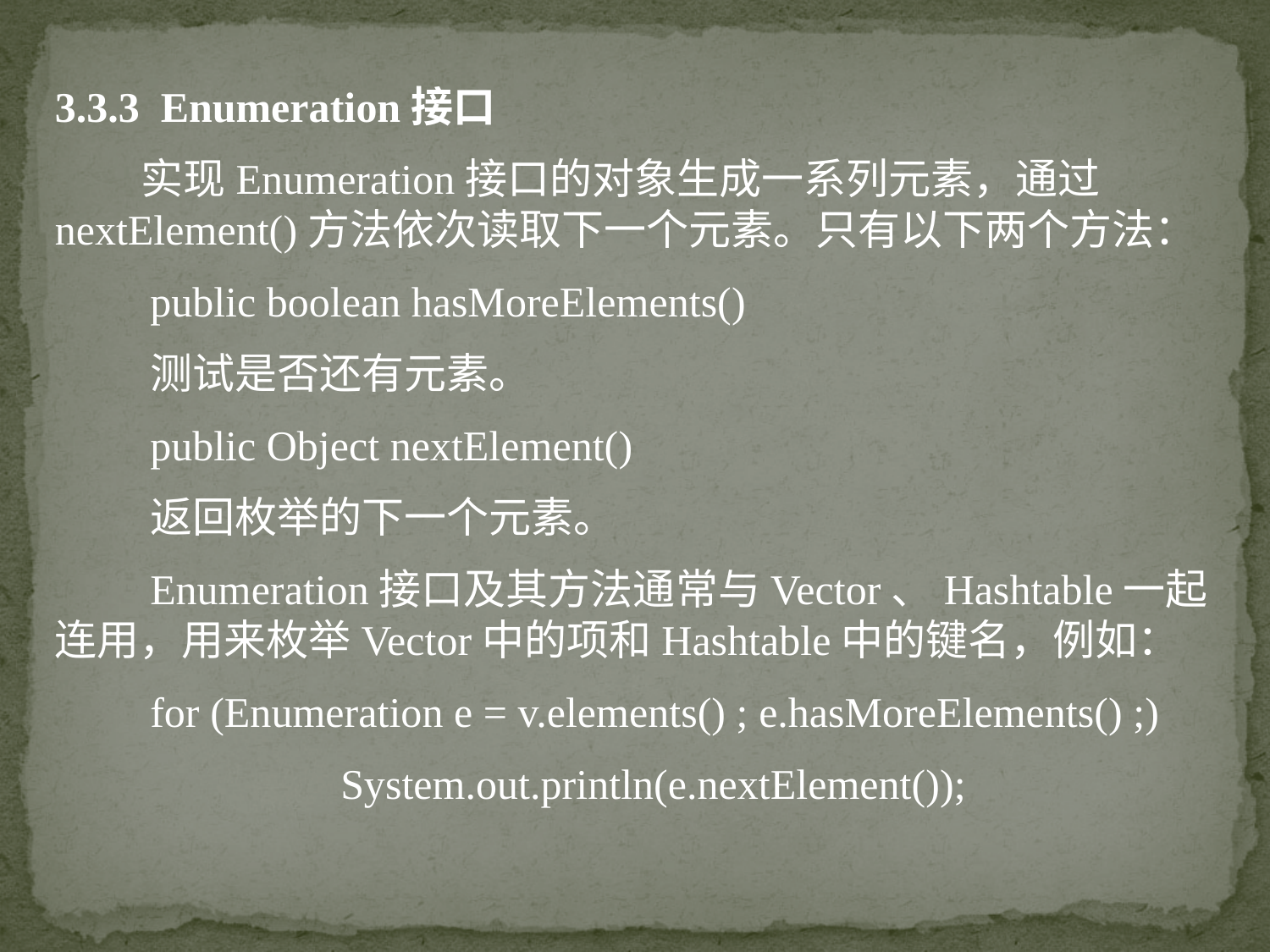

3.3.3  Enumeration接口
        实现Enumeration接口的对象生成一系列元素，通过nextElement()方法依次读取下一个元素。只有以下两个方法：
         public boolean hasMoreElements()
         测试是否还有元素。
         public Object nextElement()
         返回枚举的下一个元素。
         Enumeration接口及其方法通常与Vector、Hashtable一起连用，用来枚举Vector中的项和Hashtable中的键名，例如：
         for (Enumeration e = v.elements() ; e.hasMoreElements() ;)
                           System.out.println(e.nextElement());